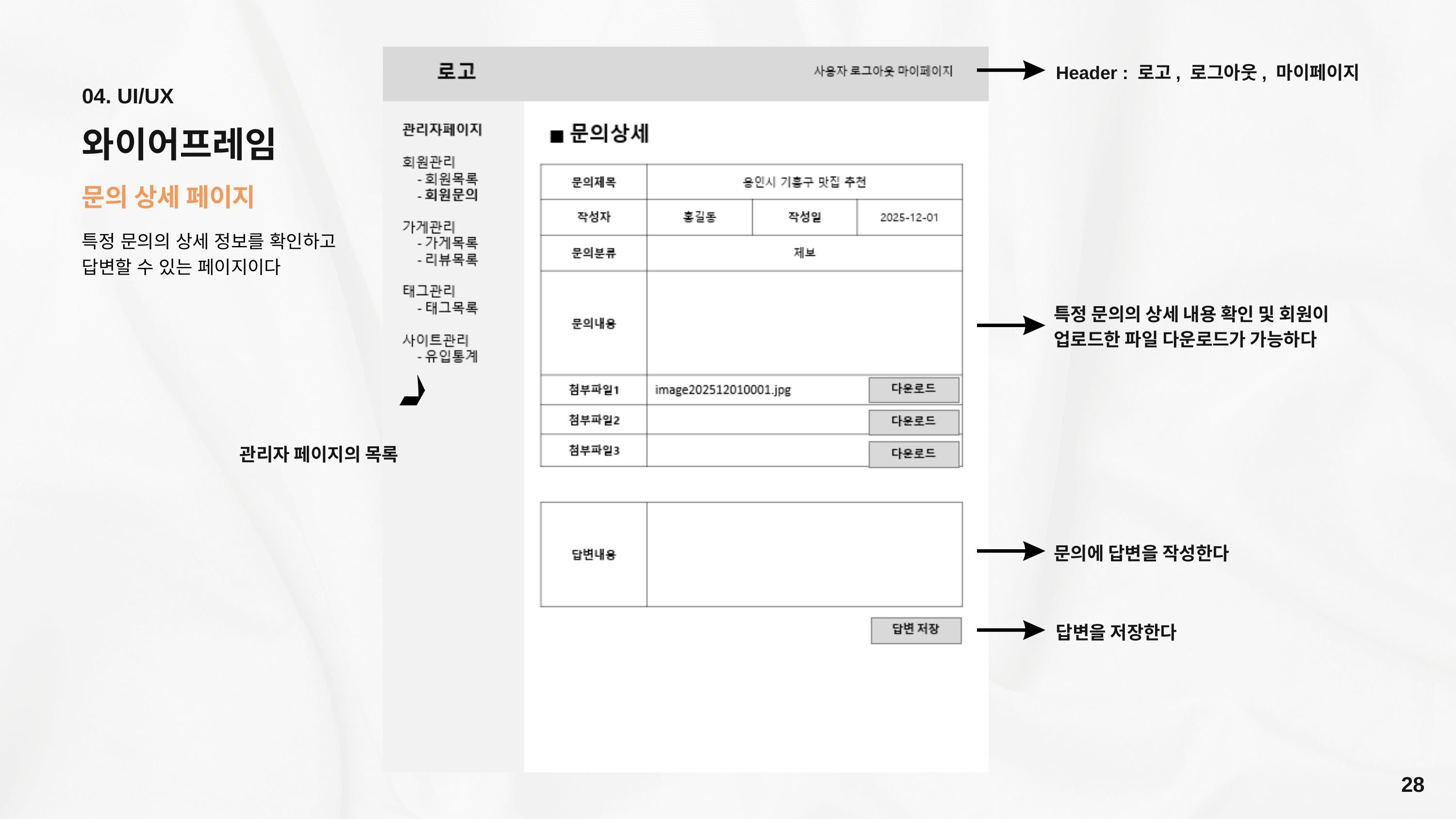

Header : 로고, 로그아웃, 마이페이지

04. UI/UX
와이어프레임
문의 상세 페이지
특정 문의의 상세 정보를 확인하고
답변할 수 있는 페이지이다
특정 문의의 상세 내용 확인 및 회원이
업로드한 파일 다운로드가 가능하다

관리자 페이지의 목록
문의에 답변을 작성한다

답변을 저장한다

28